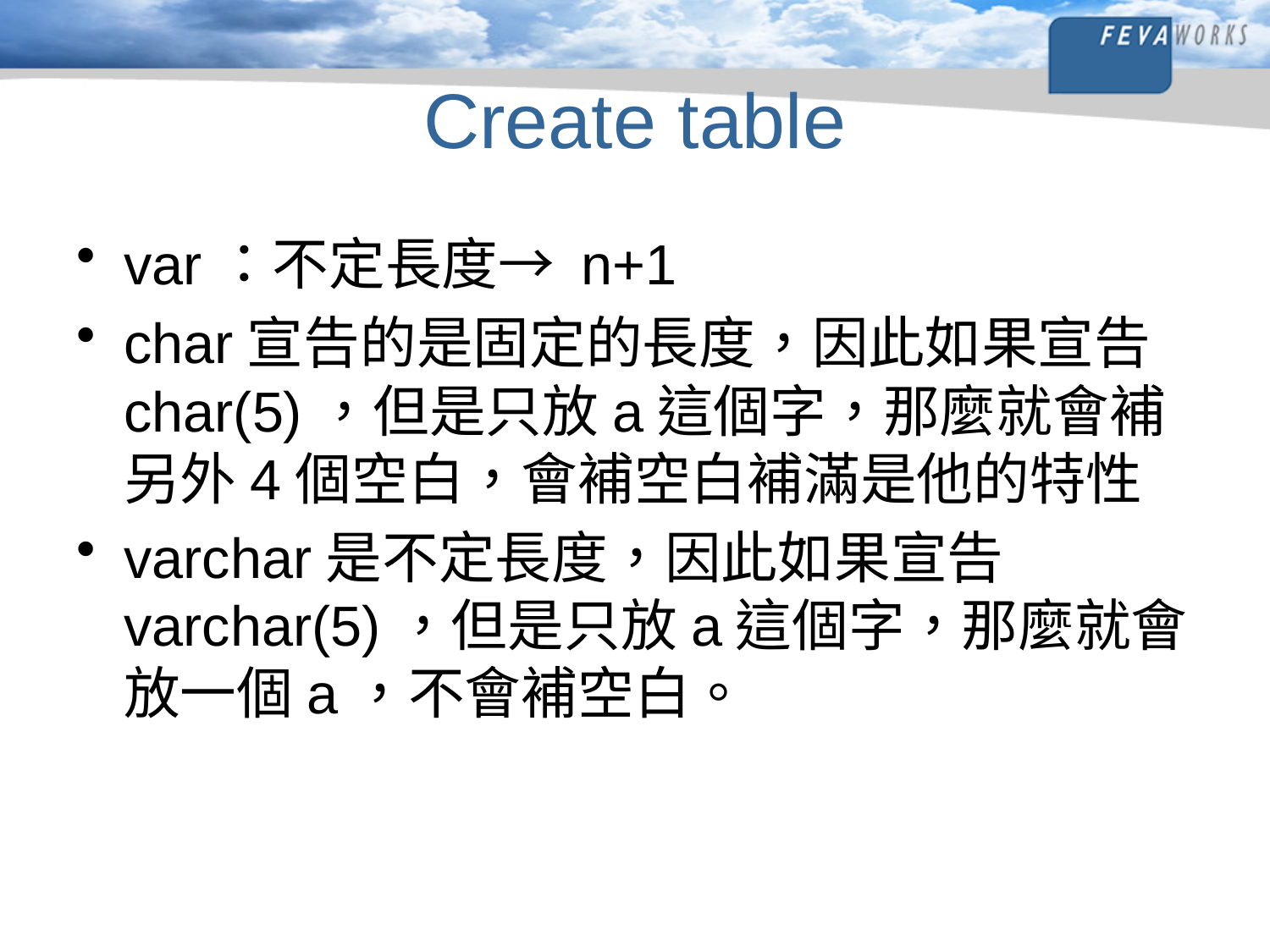

# Create table
var：不定長度→ n+1
char宣告的是固定的長度，因此如果宣告char(5)，但是只放a這個字，那麼就會補另外4個空白，會補空白補滿是他的特性
varchar是不定長度，因此如果宣告varchar(5)，但是只放a這個字，那麼就會放一個a，不會補空白。